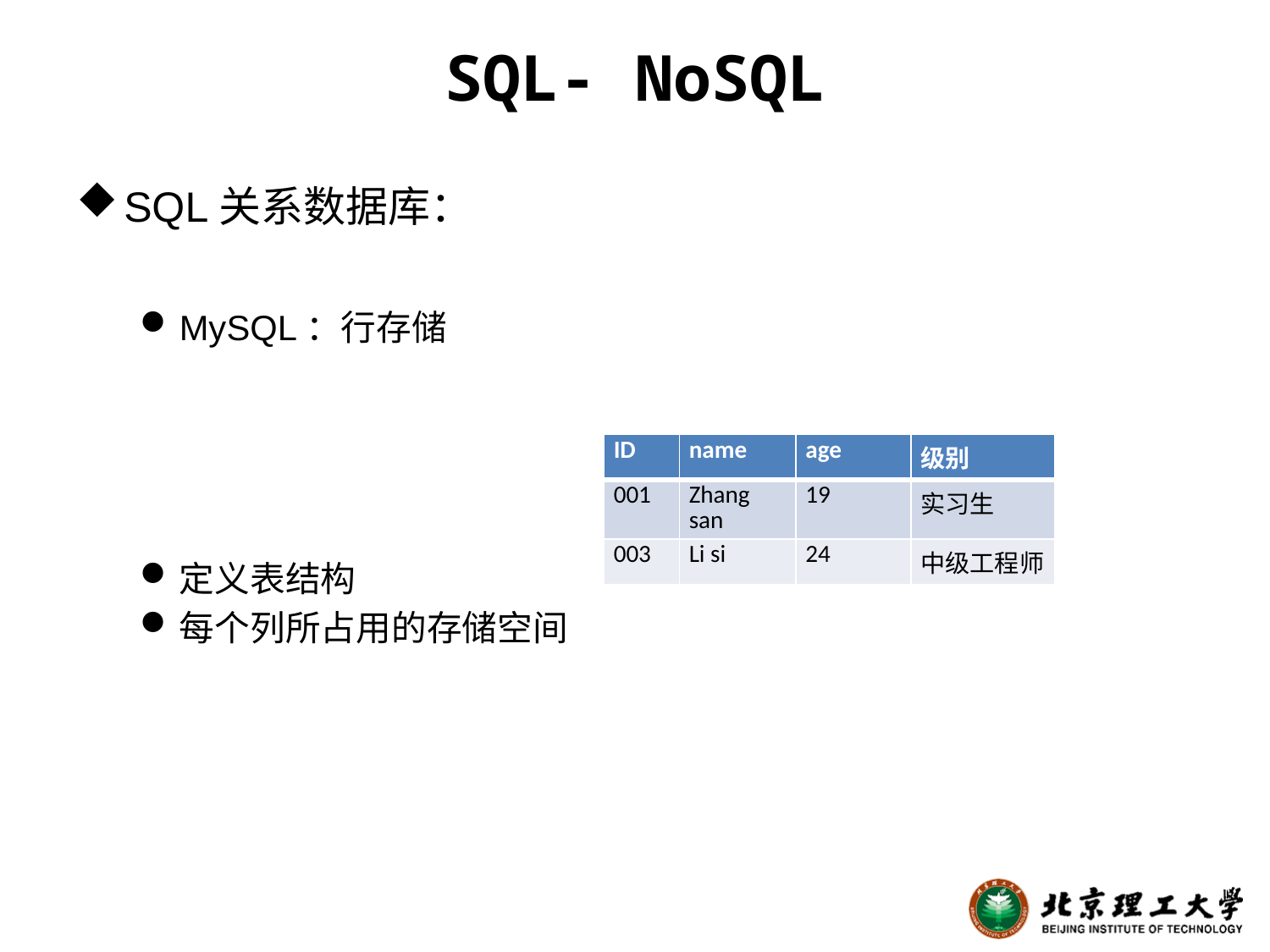

# SQL- NoSQL
SQL关系数据库：

MySQL：行存储

定义表结构
每个列所占用的存储空间

| ID | name | age | 级别 |
| --- | --- | --- | --- |
| 001 | Zhang san | 19 | 实习生 |
| 003 | Li si | 24 | 中级工程师 |